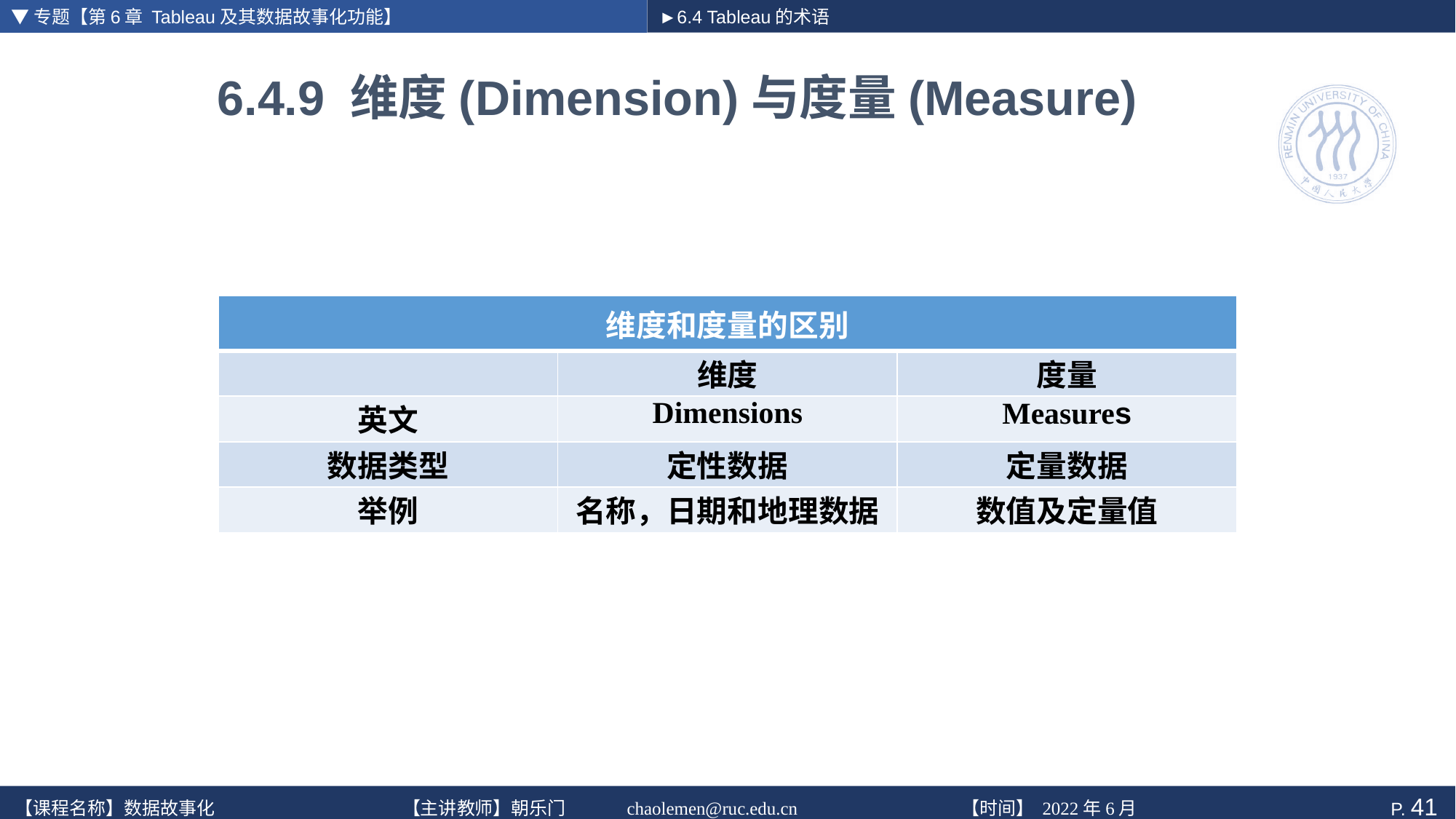

▼专题【第6章 Tableau及其数据故事化功能】
►6.4 Tableau的术语
# 6.4.9 维度(Dimension)与度量(Measure)
| 维度和度量的区别 |  |  |
| --- | --- | --- |
|  | 维度 | 度量 |
| 英文 | Dimensions | Measures |
| 数据类型 | 定性数据 | 定量数据 |
| 举例 | 名称，日期和地理数据 | 数值及定量值 |